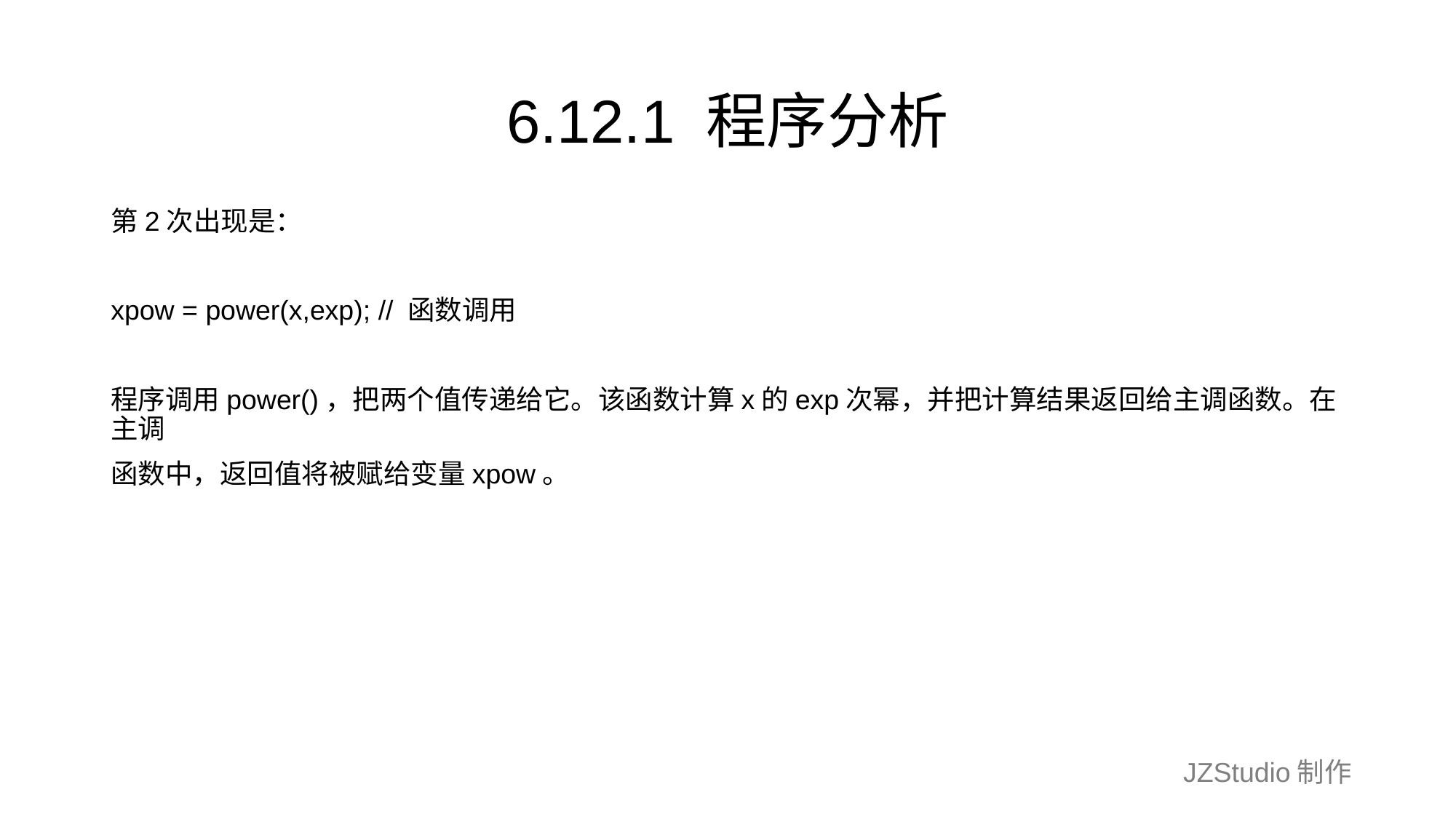

# 6.12.1 程序分析
第2次出现是：

xpow = power(x,exp); // 函数调用

程序调用power()，把两个值传递给它。该函数计算x的exp次幂，并把计算结果返回给主调函数。在主调
函数中，返回值将被赋给变量xpow。